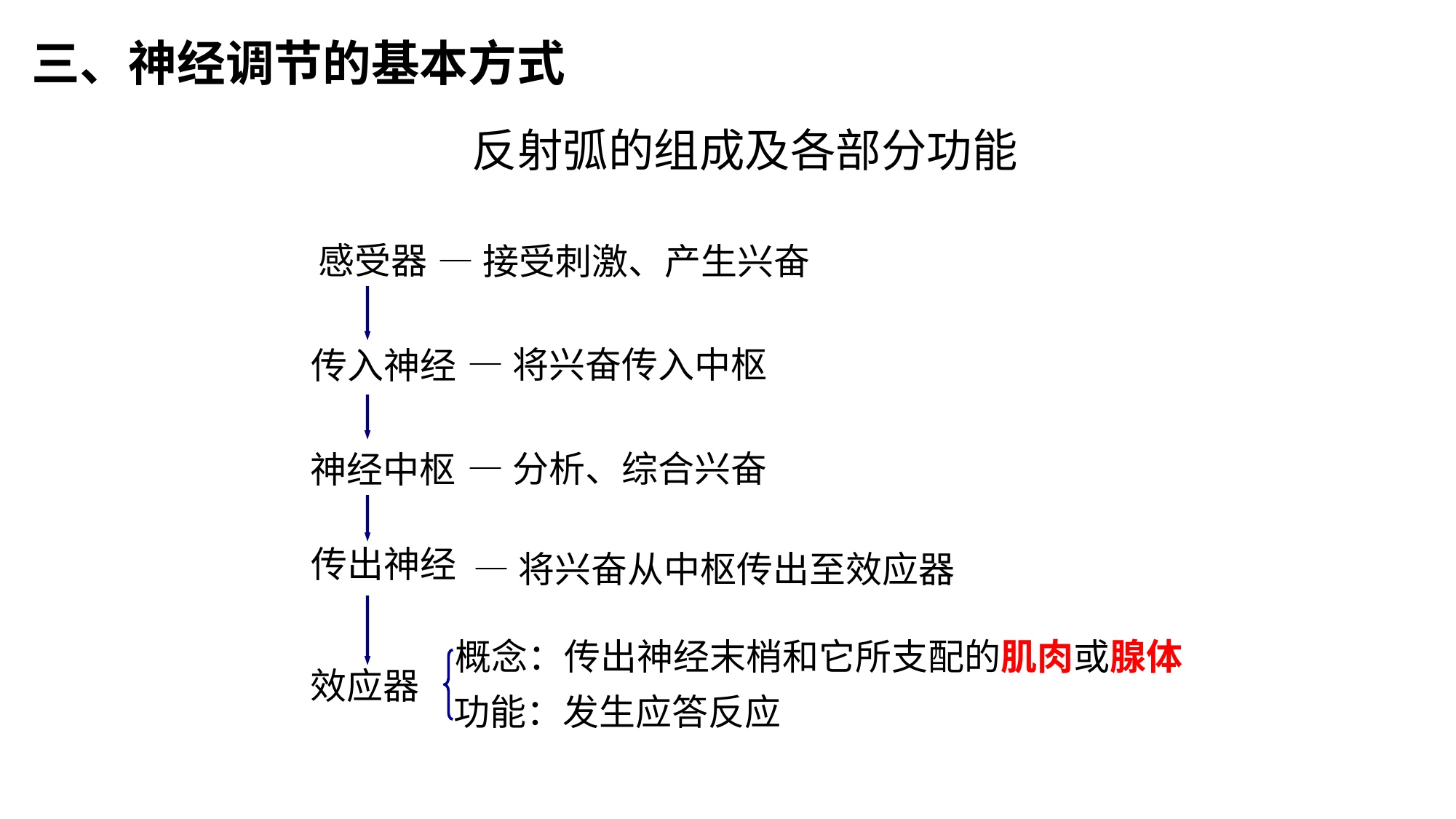

三、神经调节的基本方式
反射弧的组成及各部分功能
感受器

—接受刺激、产生兴奋

传入神经

—将兴奋传入中枢

神经中枢

—分析、综合兴奋

传出神经

—将兴奋从中枢传出至效应器

效应器

概念：传出神经末梢和它所支配的肌肉或腺体

功能：发生应答反应